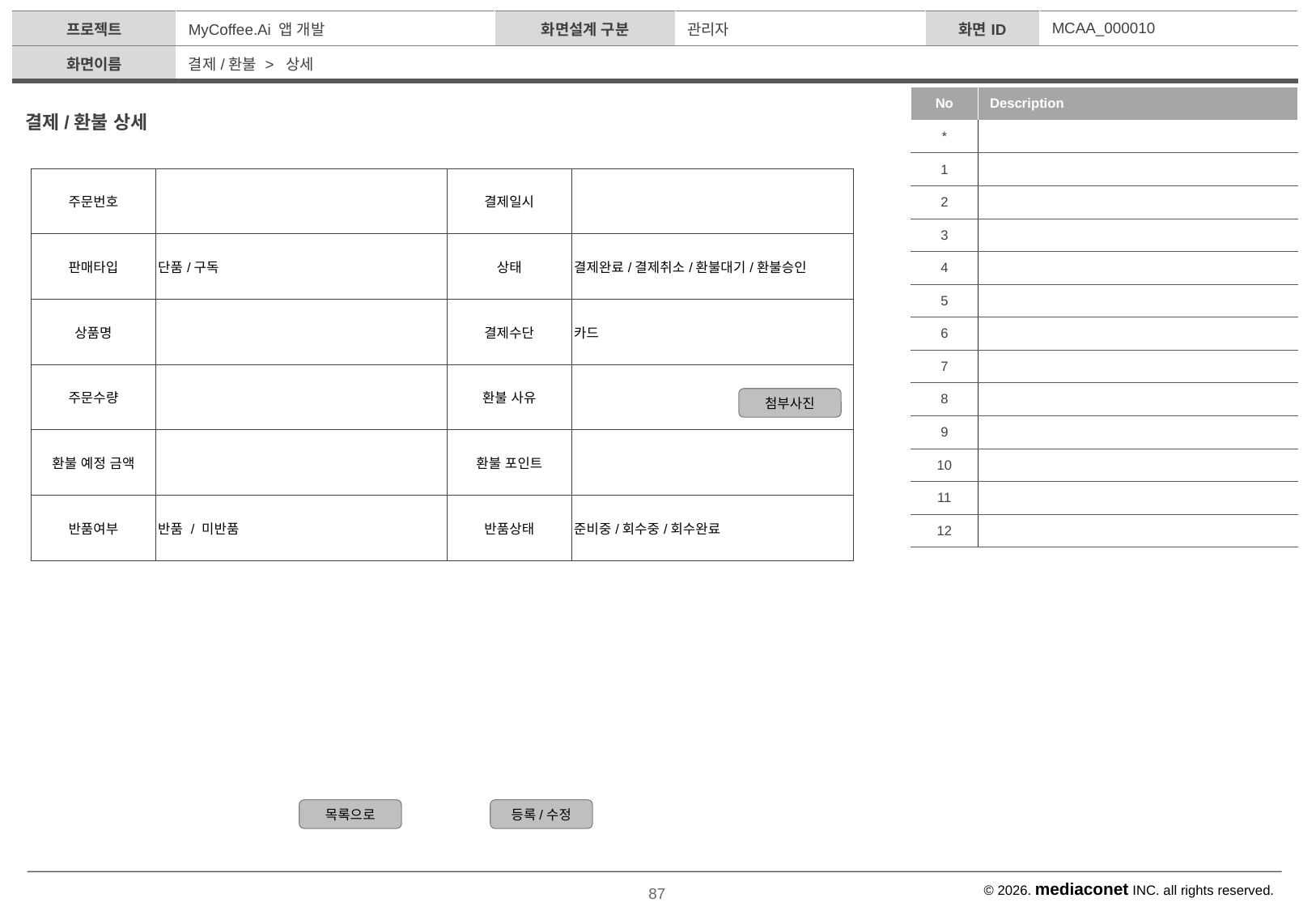

| 프로젝트 | MyCoffee.Ai 앱 개발 | 화면설계 구분 | 관리자 | 화면ID | MCAA\_000010 |
| --- | --- | --- | --- | --- | --- |
| 화면이름 | 결제/환불 > 상세 |  |  |  |  |
| No | Description |
| --- | --- |
| \* |  |
| 1 |  |
| 2 |  |
| 3 |  |
| 4 |  |
| 5 |  |
| 6 |  |
| 7 |  |
| 8 |  |
| 9 |  |
| 10 |  |
| 11 |  |
| 12 |  |
결제/환불 상세
| 주문번호 |  | 결제일시 |  |
| --- | --- | --- | --- |
| 판매타입 | 단품/구독 | 상태 | 결제완료/결제취소/환불대기/환불승인 |
| 상품명 |  | 결제수단 | 카드 |
| 주문수량 |  | 환불 사유 |  |
| 환불 예정 금액 |  | 환불 포인트 |  |
| 반품여부 | 반품 / 미반품 | 반품상태 | 준비중/회수중/회수완료 |
첨부사진
목록으로
등록/수정